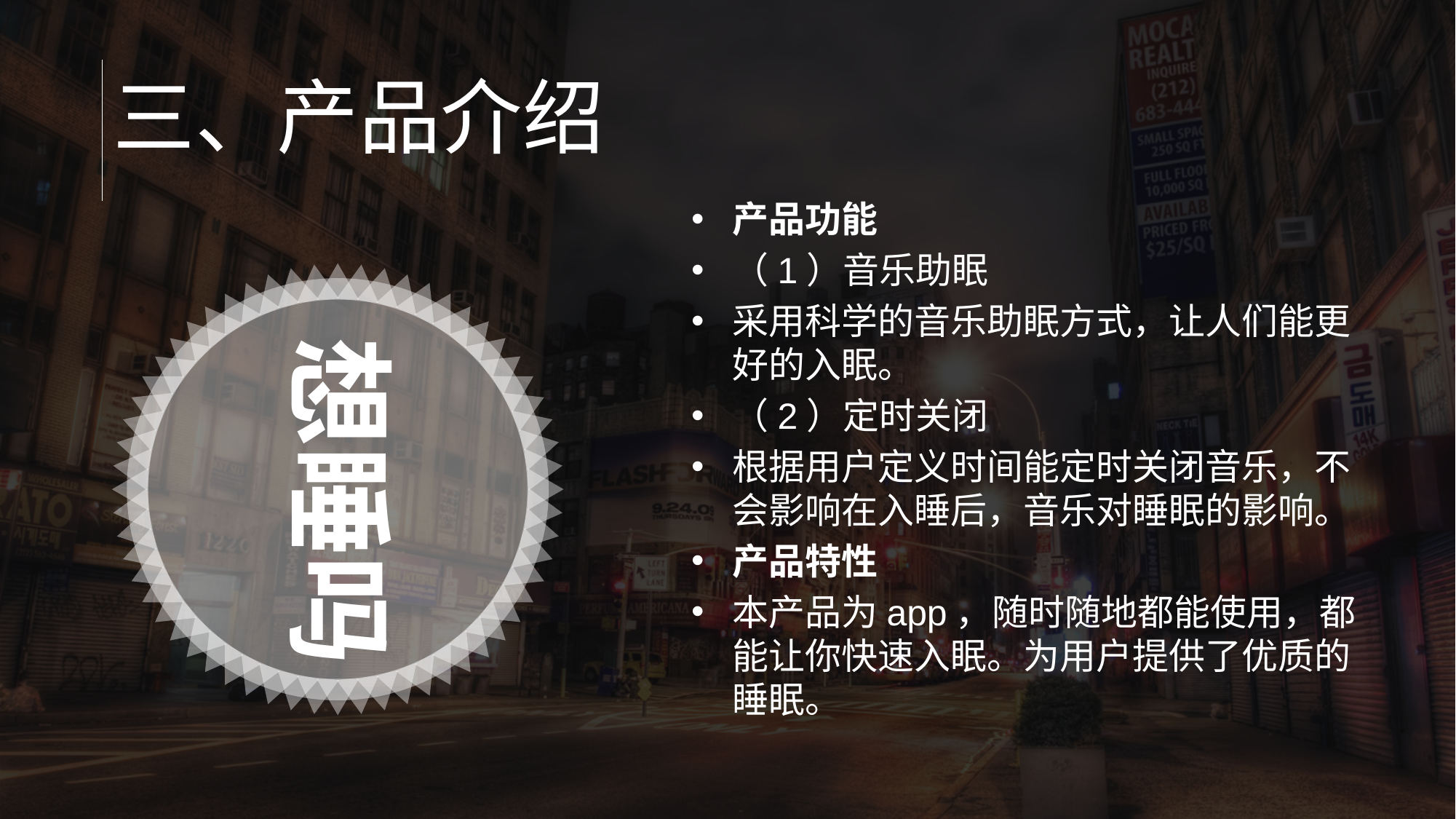

三、产品介绍
产品功能
（1）音乐助眠
采用科学的音乐助眠方式，让人们能更好的入眠。
（2）定时关闭
根据用户定义时间能定时关闭音乐，不会影响在入睡后，音乐对睡眠的影响。
产品特性
本产品为app，随时随地都能使用，都能让你快速入眠。为用户提供了优质的睡眠。

想睡吗